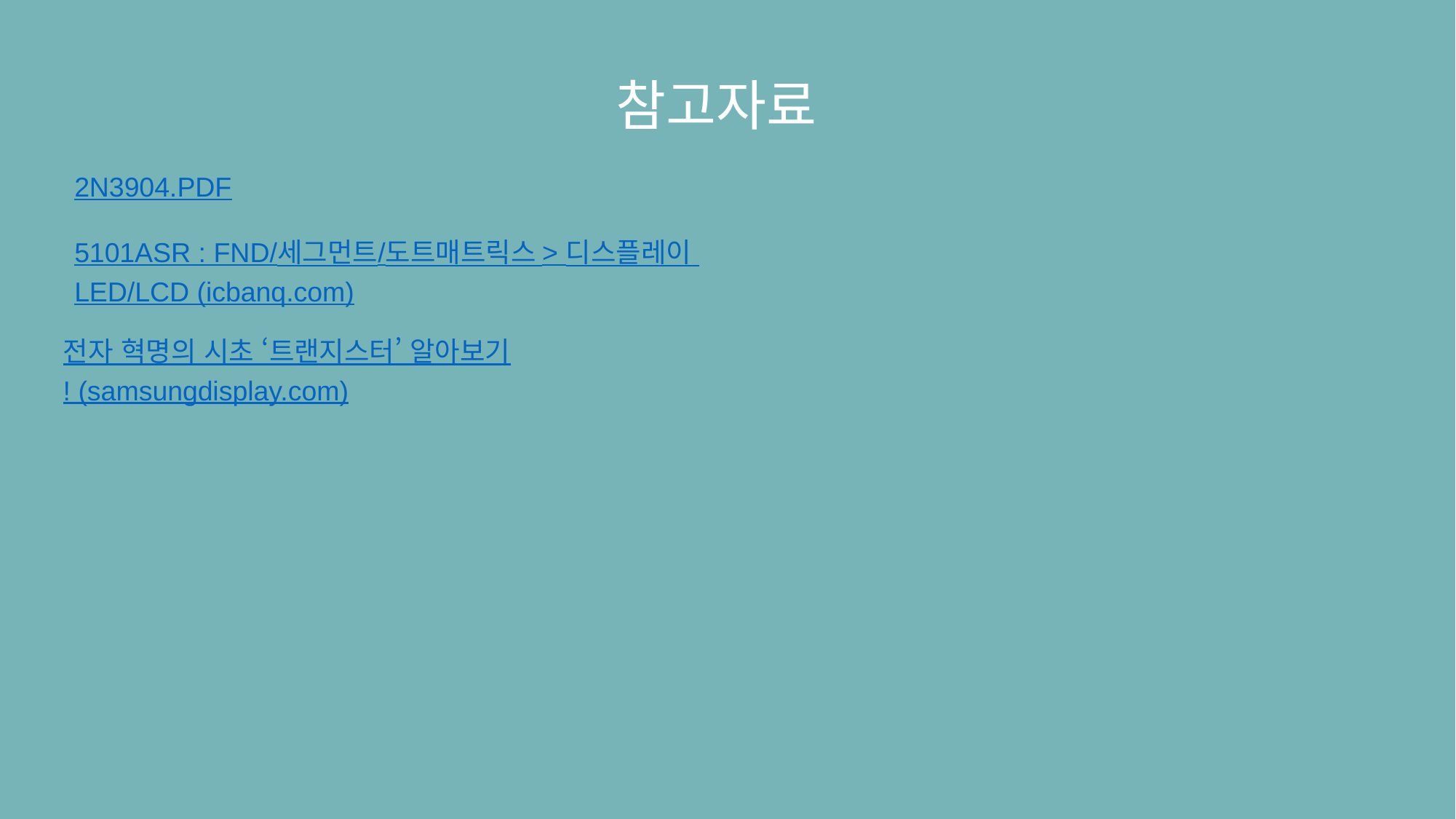

참고자료
2N3904.PDF
5101ASR : FND/세그먼트/도트매트릭스 > 디스플레이 LED/LCD (icbanq.com)
전자 혁명의 시초 ‘트랜지스터’ 알아보기! (samsungdisplay.com)